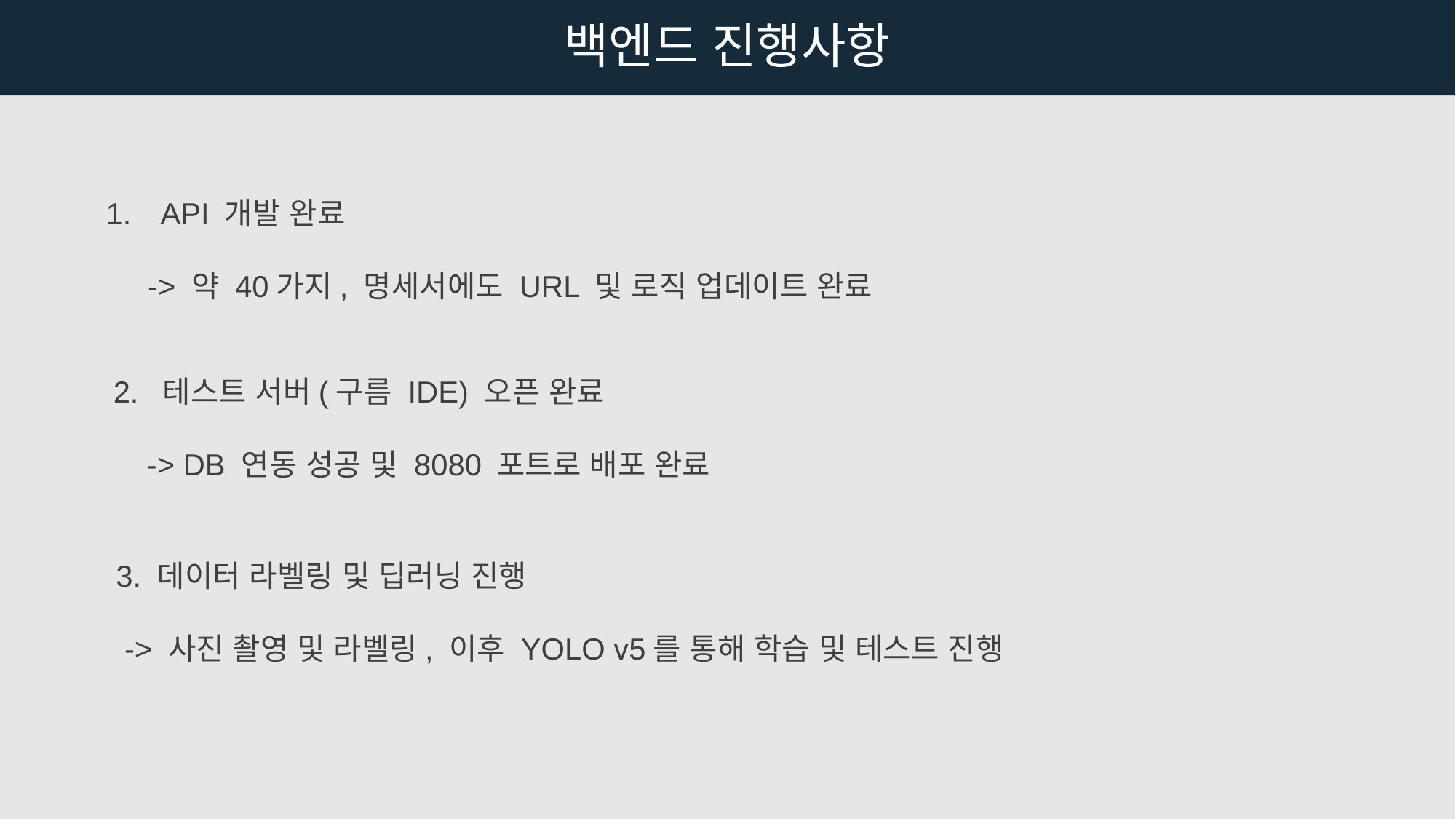

백엔드 진행사항
API 개발 완료

     -> 약 40가지, 명세서에도 URL 및 로직 업데이트 완료
 2.  테스트 서버(구름 IDE) 오픈 완료

     -> DB 연동 성공 및 8080 포트로 배포 완료
3. 데이터 라벨링 및 딥러닝 진행

 -> 사진 촬영 및 라벨링, 이후 YOLO v5를 통해 학습 및 테스트 진행